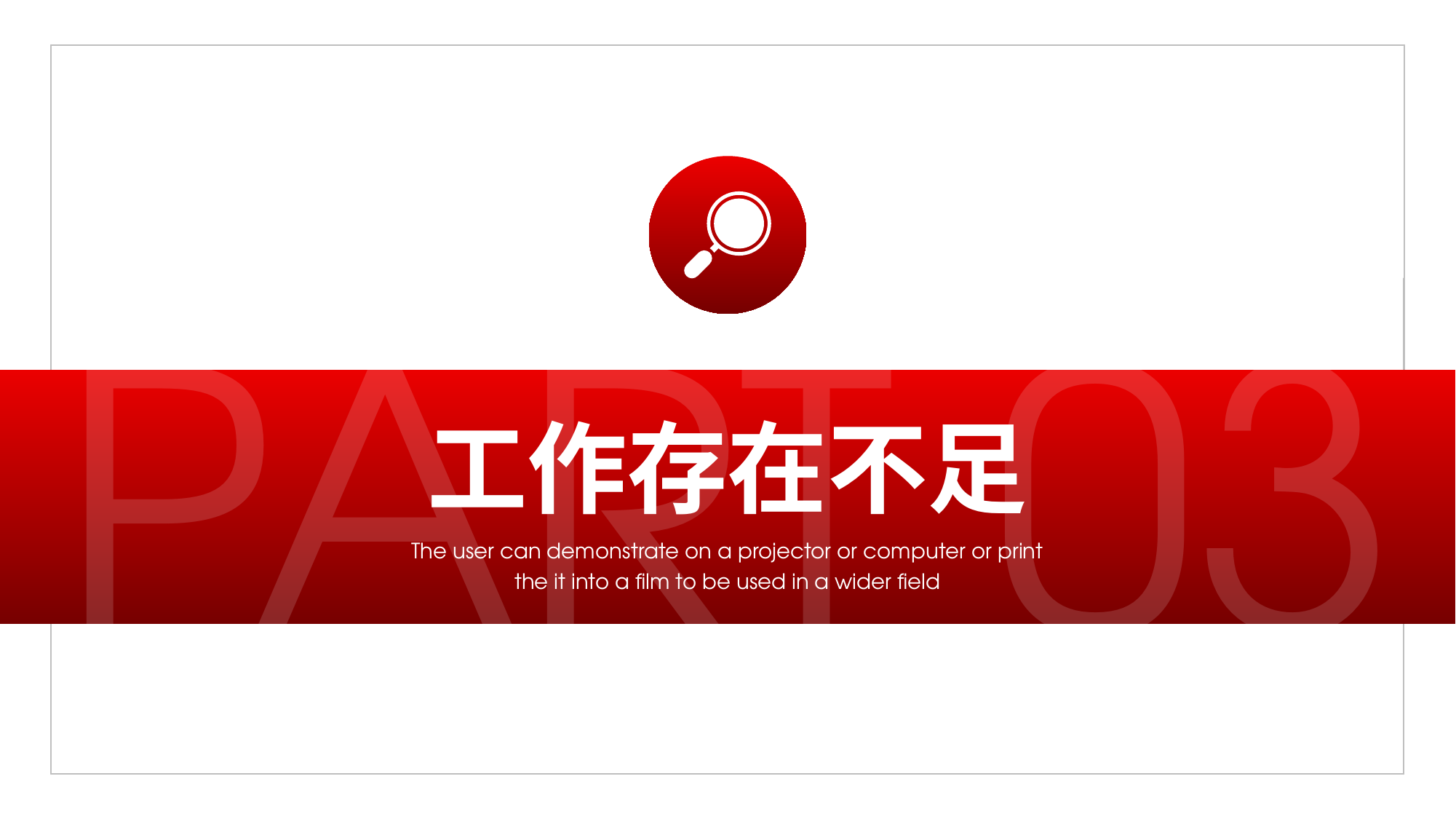

PART 03

工作存在不足
The user can demonstrate on a projector or computer or print the it into a film to be used in a wider field